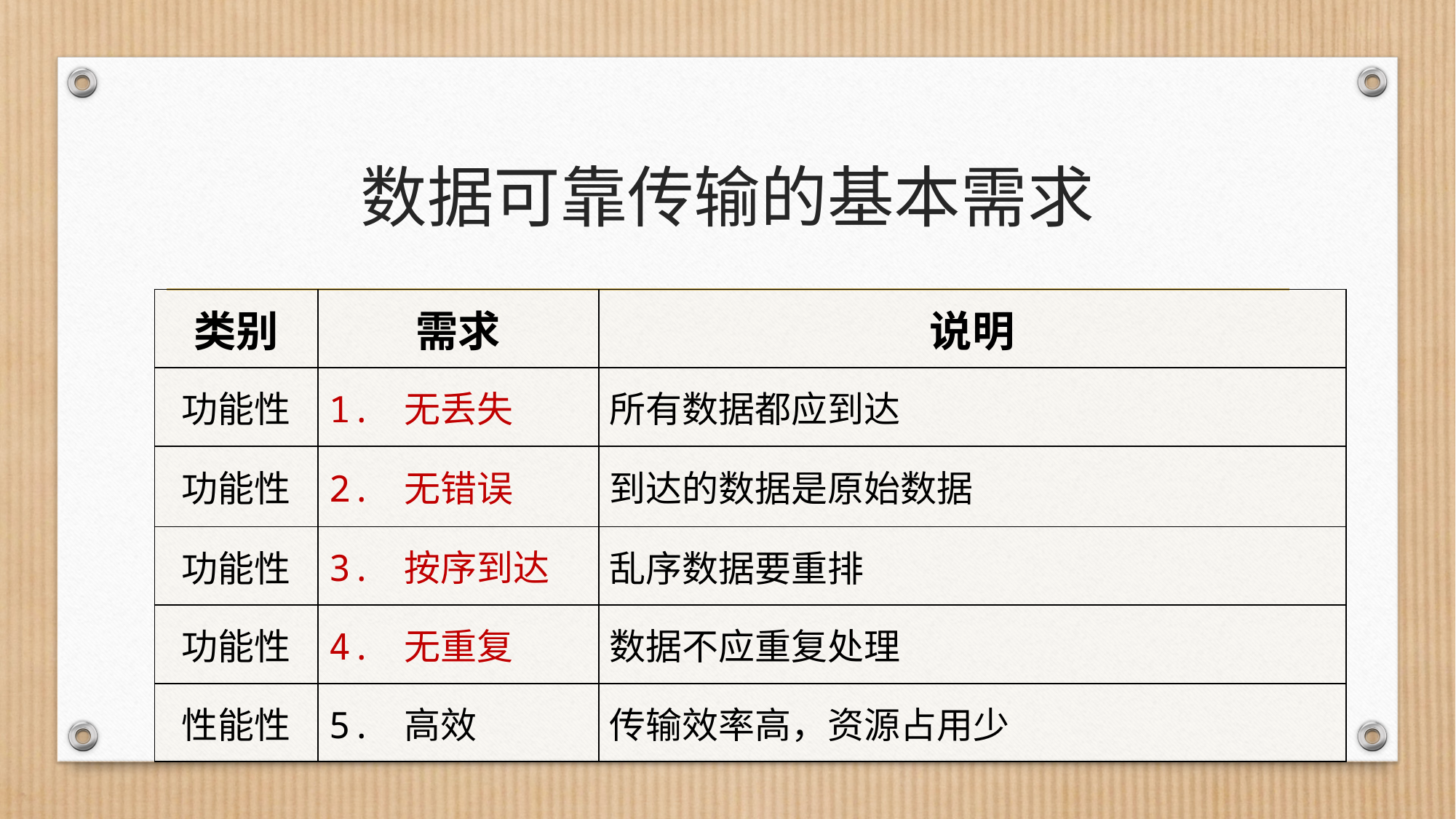

# 数据可靠传输的基本需求
| 类别 | 需求 | 说明 |
| --- | --- | --- |
| 功能性 | 1. 无丢失 | 所有数据都应到达 |
| 功能性 | 2. 无错误 | 到达的数据是原始数据 |
| 功能性 | 3. 按序到达 | 乱序数据要重排 |
| 功能性 | 4. 无重复 | 数据不应重复处理 |
| 性能性 | 5. 高效 | 传输效率高，资源占用少 |